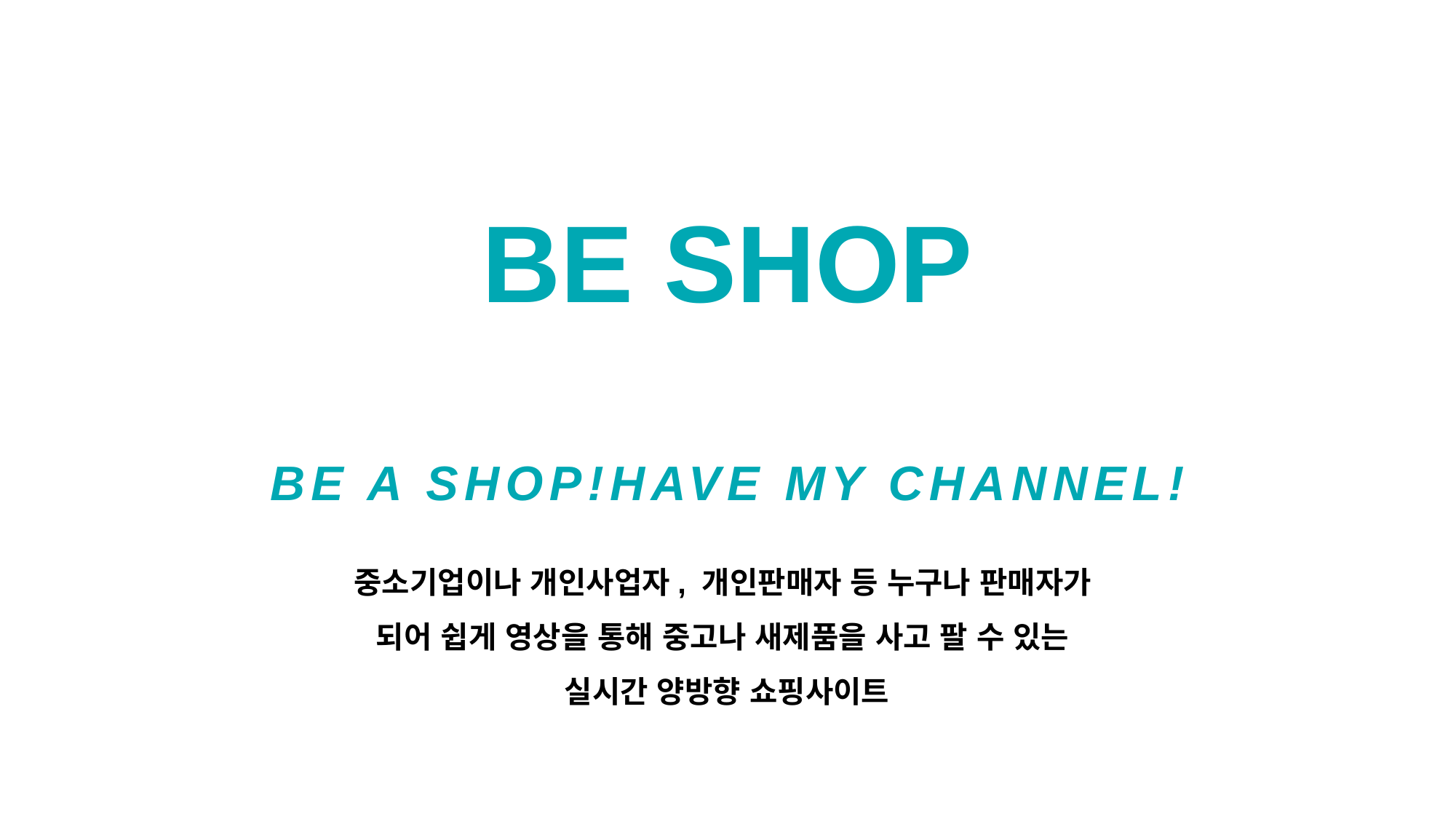

BE SHOP
BE A SHOP!HAVE MY CHANNEL!
중소기업이나 개인사업자, 개인판매자 등 누구나 판매자가
되어 쉽게 영상을 통해 중고나 새제품을 사고 팔 수 있는
실시간 양방향 쇼핑사이트